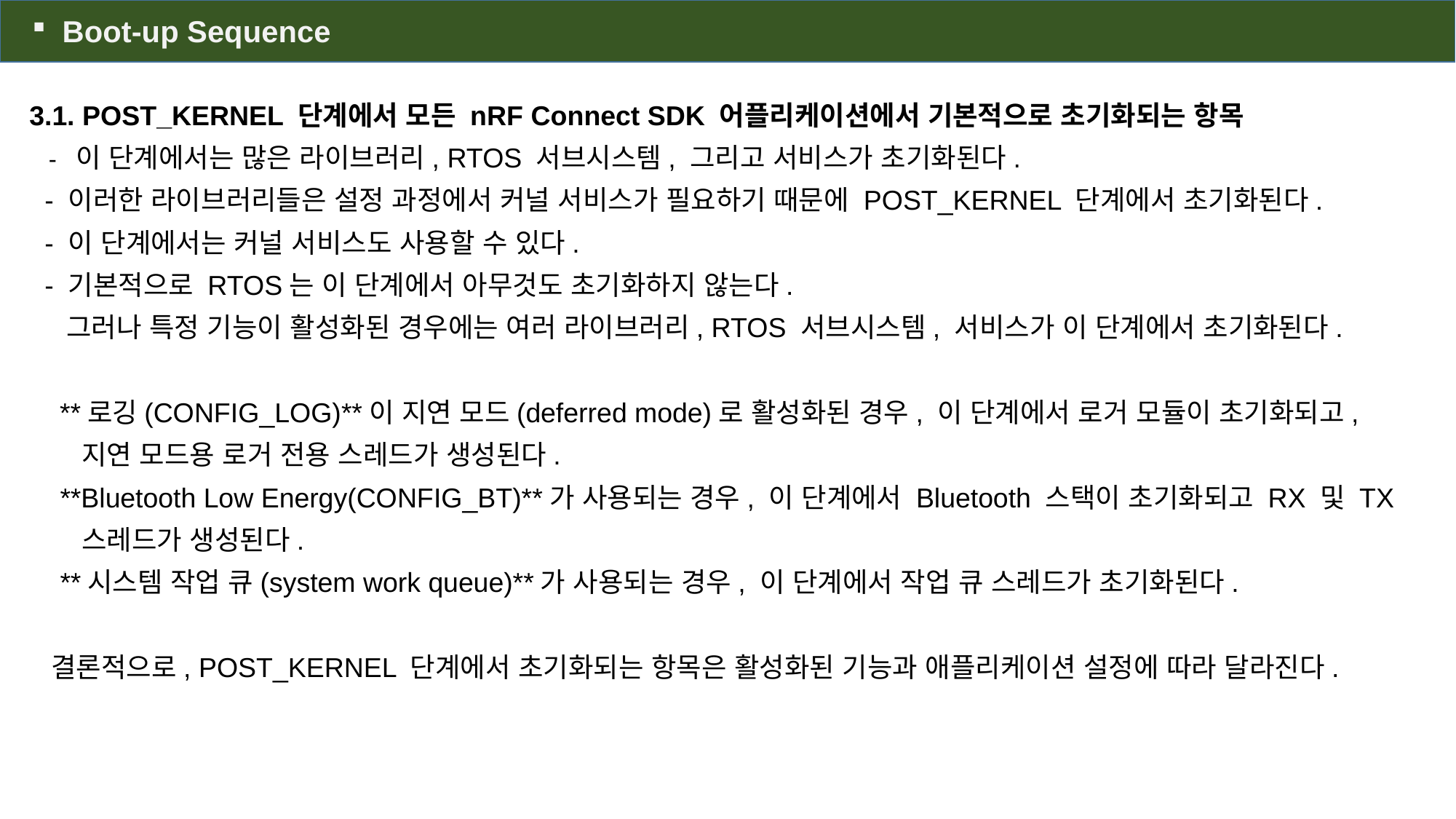

Boot-up Sequence
3.1. POST_KERNEL 단계에서 모든 nRF Connect SDK 어플리케이션에서 기본적으로 초기화되는 항목
  -  이 단계에서는 많은 라이브러리, RTOS 서브시스템, 그리고 서비스가 초기화된다.
  - 이러한 라이브러리들은 설정 과정에서 커널 서비스가 필요하기 때문에 POST_KERNEL 단계에서 초기화된다.
  - 이 단계에서는 커널 서비스도 사용할 수 있다.
  - 기본적으로 RTOS는 이 단계에서 아무것도 초기화하지 않는다.
    그러나 특정 기능이 활성화된 경우에는 여러 라이브러리, RTOS 서브시스템, 서비스가 이 단계에서 초기화된다.
    **로깅(CONFIG_LOG)**이 지연 모드(deferred mode)로 활성화된 경우, 이 단계에서 로거 모듈이 초기화되고,
      지연 모드용 로거 전용 스레드가 생성된다.
    **Bluetooth Low Energy(CONFIG_BT)**가 사용되는 경우, 이 단계에서 Bluetooth 스택이 초기화되고 RX 및 TX
      스레드가 생성된다.
    **시스템 작업 큐(system work queue)**가 사용되는 경우, 이 단계에서 작업 큐 스레드가 초기화된다.
  결론적으로, POST_KERNEL 단계에서 초기화되는 항목은 활성화된 기능과 애플리케이션 설정에 따라 달라진다.